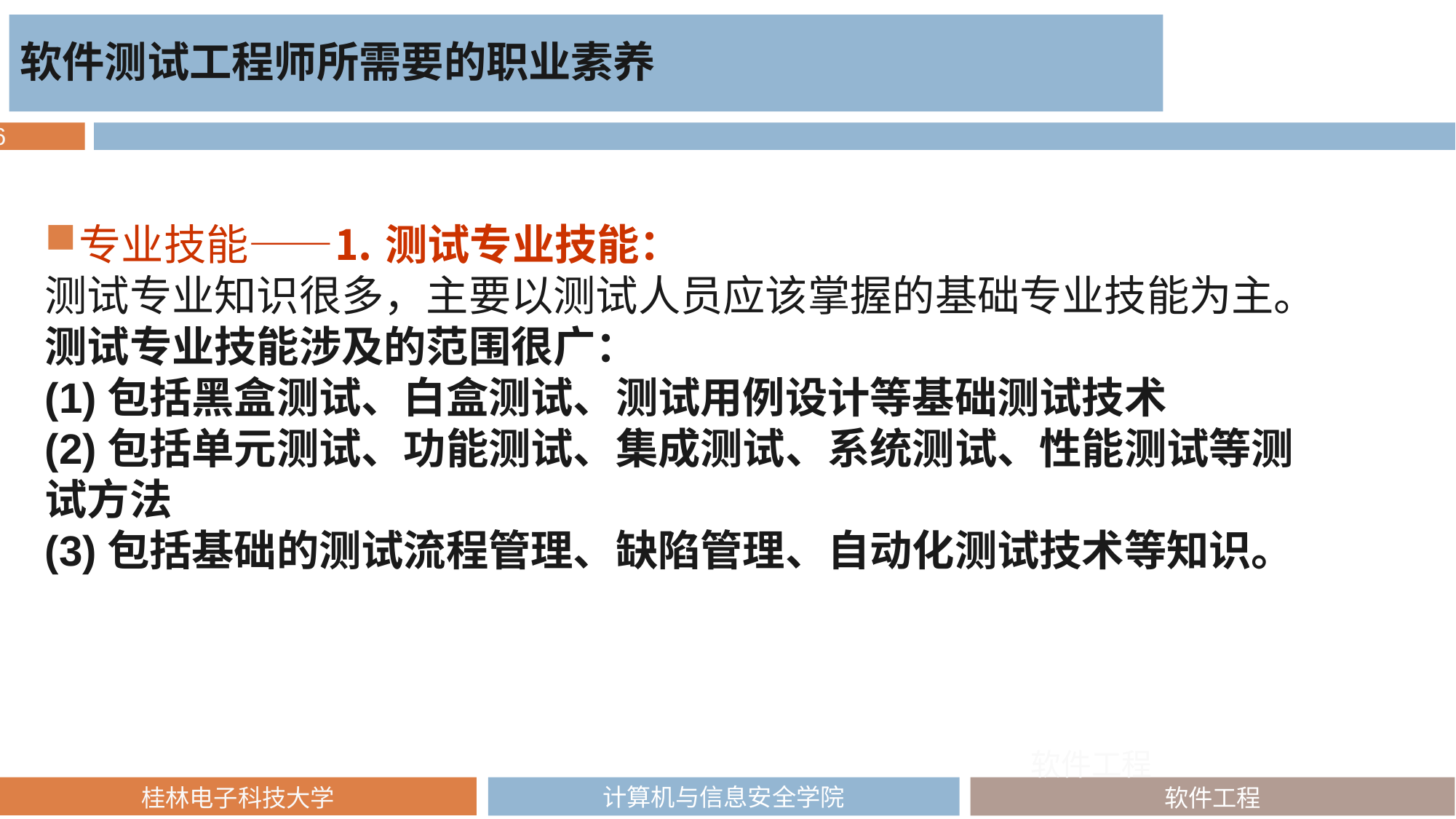

软件测试工程师所需要的职业素养

专业技能——⒈ 测试专业技能：
测试专业知识很多，主要以测试人员应该掌握的基础专业技能为主。测试专业技能涉及的范围很广：
(1)包括黑盒测试、白盒测试、测试用例设计等基础测试技术
(2)包括单元测试、功能测试、集成测试、系统测试、性能测试等测试方法
(3)包括基础的测试流程管理、缺陷管理、自动化测试技术等知识。

软件工程